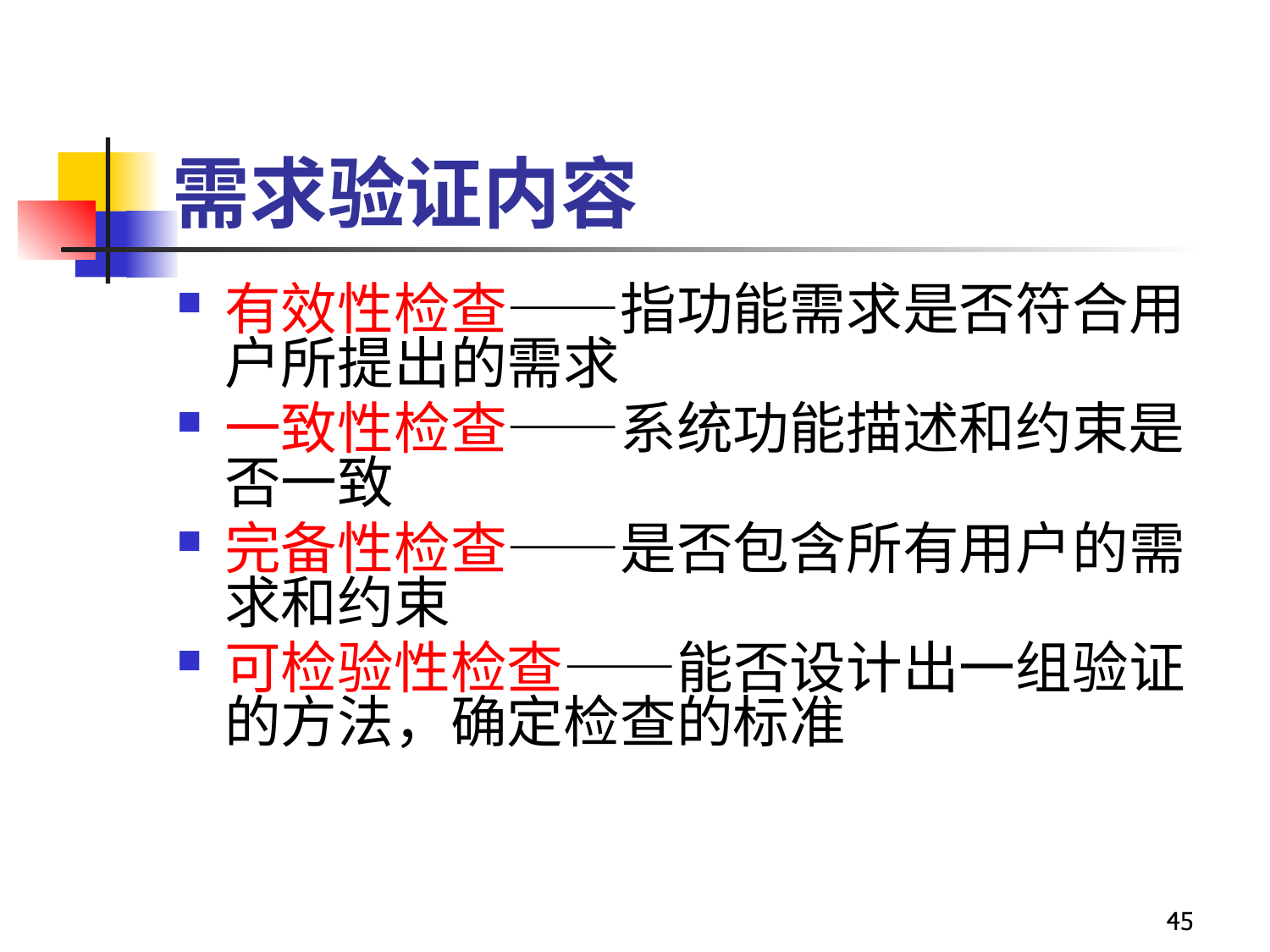

# 需求验证内容
有效性检查——指功能需求是否符合用户所提出的需求
一致性检查——系统功能描述和约束是否一致
完备性检查——是否包含所有用户的需求和约束
可检验性检查——能否设计出一组验证的方法，确定检查的标准

45